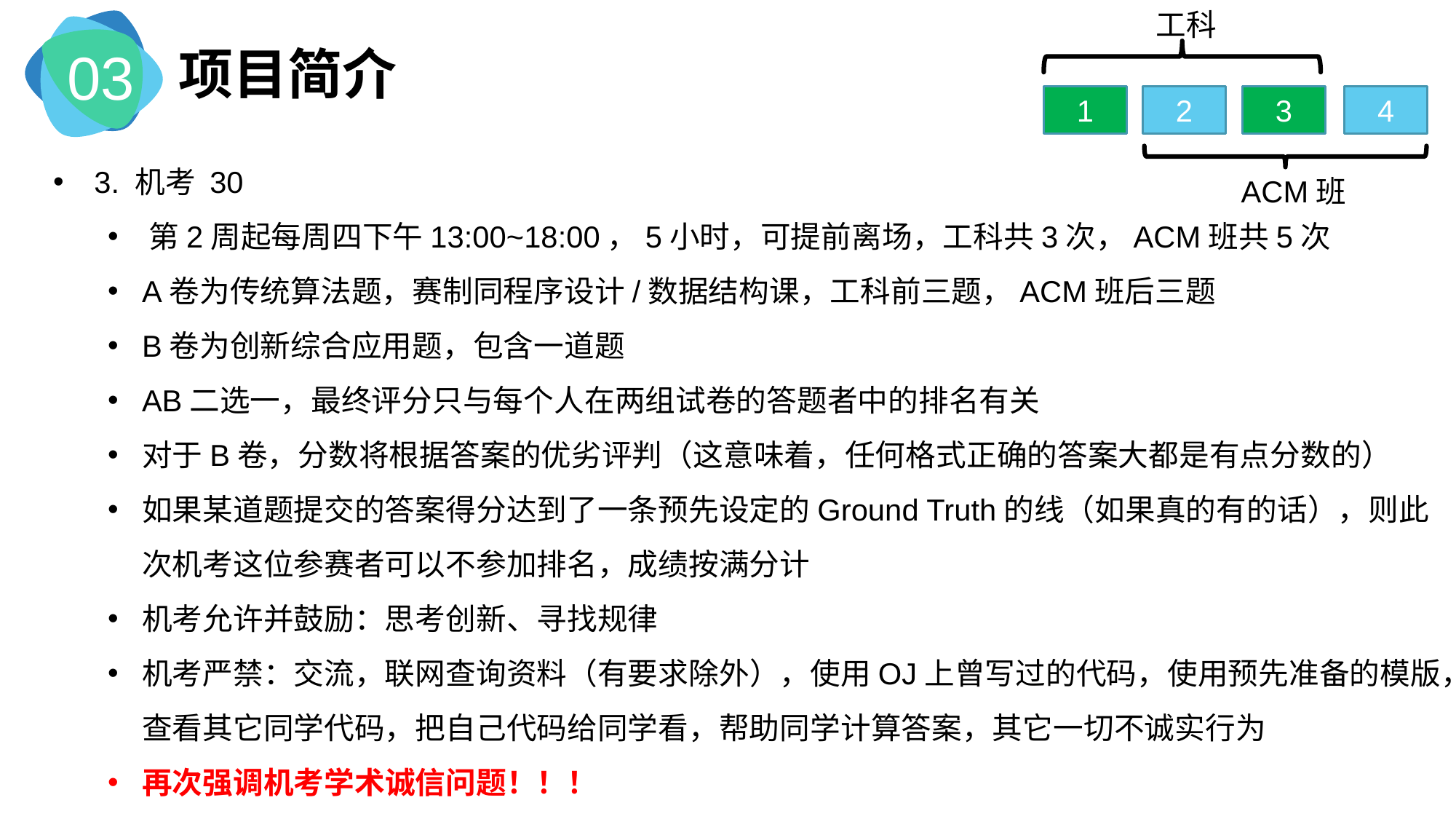

工科

3
1
2
4
ACM班

03
项目简介
3. 机考 30
第2周起每周四下午13:00~18:00，5小时，可提前离场，工科共3次，ACM班共5次
A卷为传统算法题，赛制同程序设计/数据结构课，工科前三题，ACM班后三题
B卷为创新综合应用题，包含一道题
AB二选一，最终评分只与每个人在两组试卷的答题者中的排名有关
对于B卷，分数将根据答案的优劣评判（这意味着，任何格式正确的答案大都是有点分数的）
如果某道题提交的答案得分达到了一条预先设定的Ground Truth的线（如果真的有的话），则此次机考这位参赛者可以不参加排名，成绩按满分计
机考允许并鼓励：思考创新、寻找规律
机考严禁：交流，联网查询资料（有要求除外），使用OJ上曾写过的代码，使用预先准备的模版，查看其它同学代码，把自己代码给同学看，帮助同学计算答案，其它一切不诚实行为
再次强调机考学术诚信问题！！！